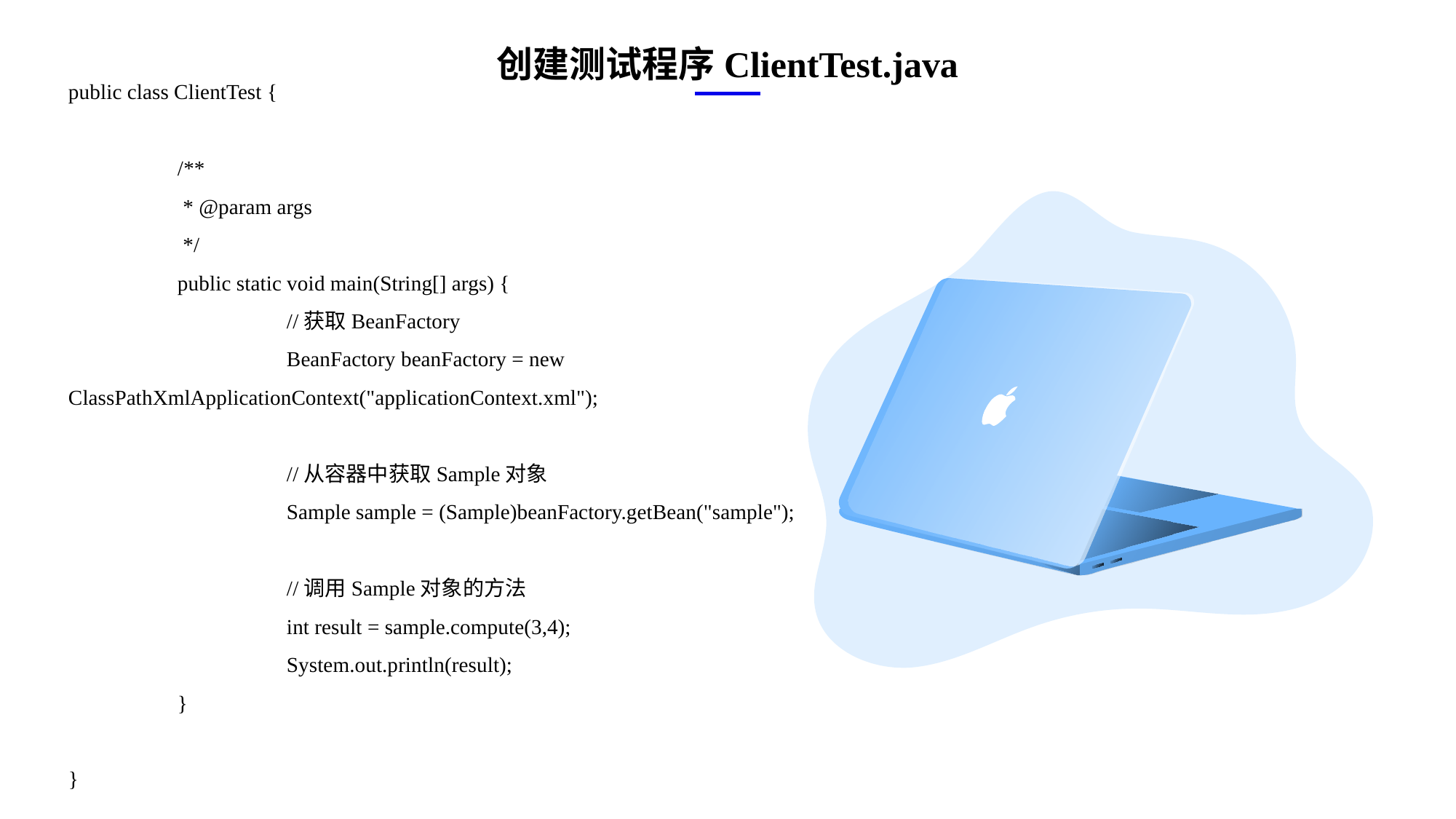

创建测试程序ClientTest.java
public class ClientTest {

	/**
	 * @param args
	 */
	public static void main(String[] args) {
		//获取BeanFactory
		BeanFactory beanFactory = new ClassPathXmlApplicationContext("applicationContext.xml");

		//从容器中获取Sample对象
		Sample sample = (Sample)beanFactory.getBean("sample");

		//调用Sample对象的方法
		int result = sample.compute(3,4);
		System.out.println(result);
	}

}

e7d195523061f1c0ae0eb3eed39d2bcef4622b2499a05fe6567B54A876BEB457BD1EB8EBE9915191D1FA2E860D28D251AB291D9CBBDD28D4BD16020FD75D8281481517FC21E86E4C931520AFA1087E92E357E3DB373CA326F6F926B1A67F681E99E875FFD293B2C32B3919AE4D43F9436862A7DD54F9346DF3662D8AB7319030EF75D53FF682DE13